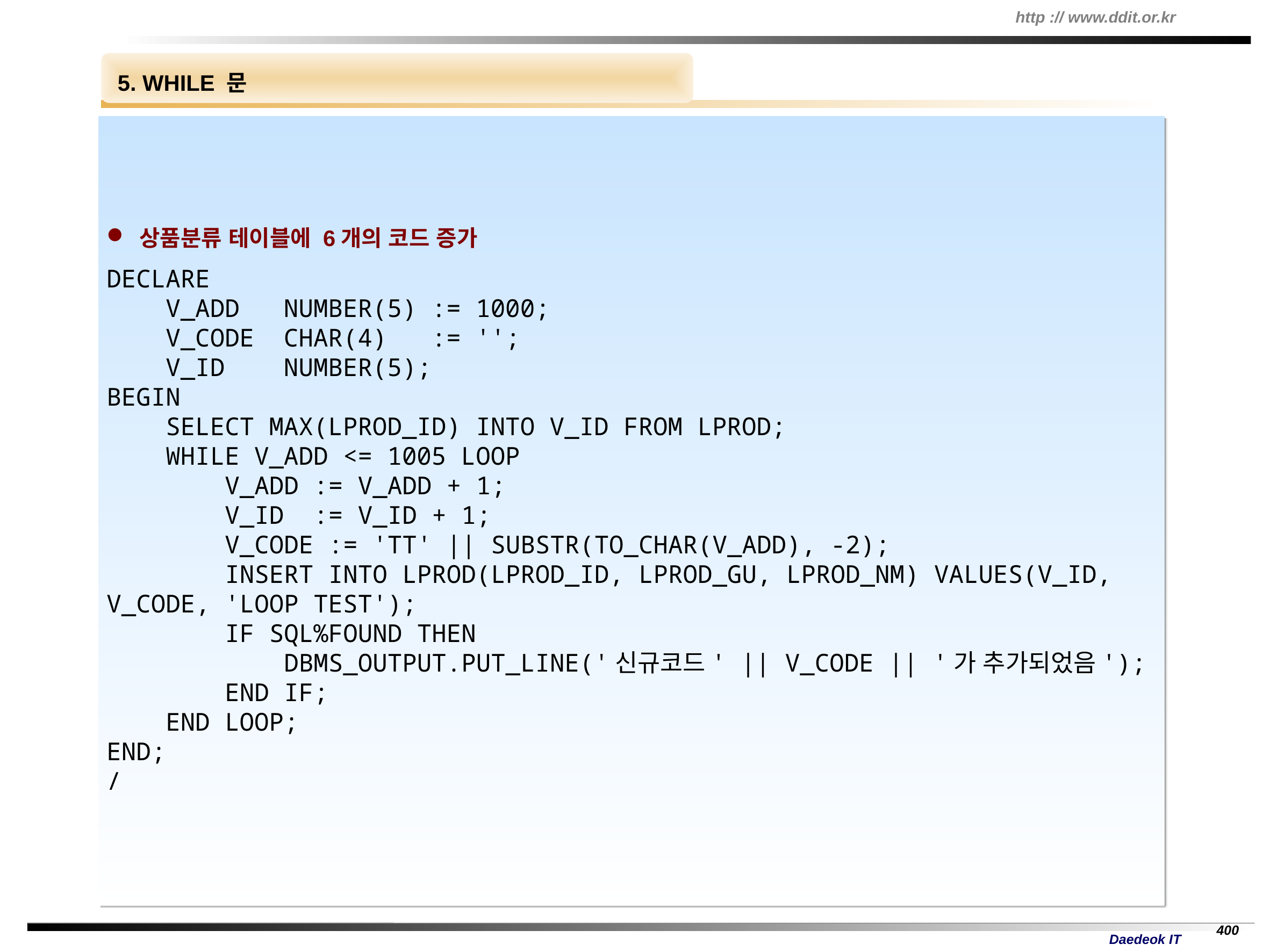

5. WHILE 문

 상품분류 테이블에 6개의 코드 증가

DECLARE
    V_ADD   NUMBER(5) := 1000;
    V_CODE  CHAR(4)   := '';
    V_ID    NUMBER(5);
BEGIN
    SELECT MAX(LPROD_ID) INTO V_ID FROM LPROD;
    WHILE V_ADD <= 1005 LOOP
        V_ADD := V_ADD + 1;
        V_ID  := V_ID + 1;
        V_CODE := 'TT' || SUBSTR(TO_CHAR(V_ADD), -2);
        INSERT INTO LPROD(LPROD_ID, LPROD_GU, LPROD_NM) VALUES(V_ID, V_CODE, 'LOOP TEST');
        IF SQL%FOUND THEN
            DBMS_OUTPUT.PUT_LINE('신규코드' || V_CODE || '가 추가되었음');
        END IF;
    END LOOP;
END;
/